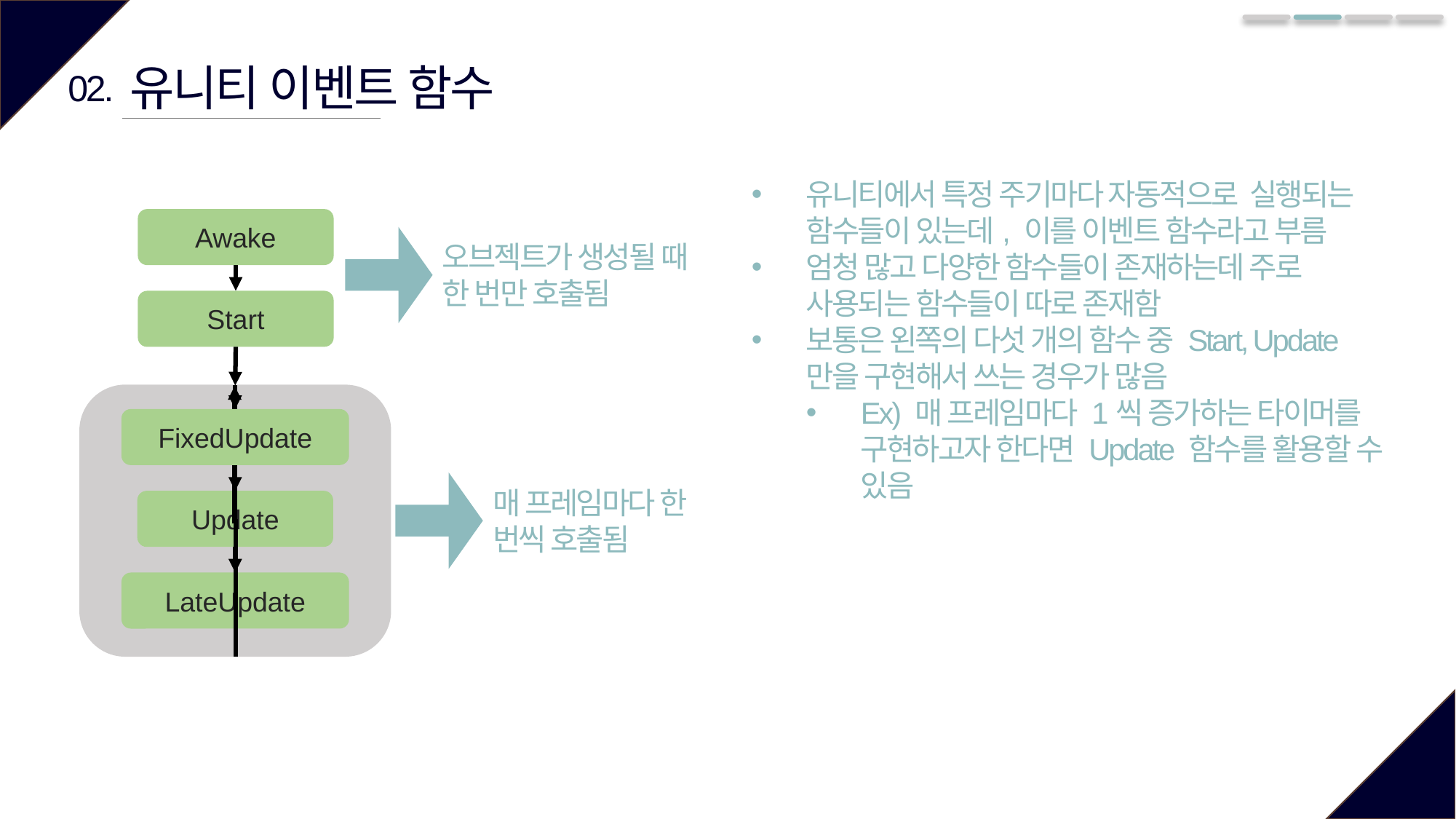

유니티 이벤트 함수
02.
유니티에서 특정 주기마다 자동적으로  실행되는 함수들이 있는데, 이를 이벤트 함수라고 부름
엄청 많고 다양한 함수들이 존재하는데 주로 사용되는 함수들이 따로 존재함
보통은 왼쪽의 다섯 개의 함수 중 Start, Update만을 구현해서 쓰는 경우가 많음
Ex) 매 프레임마다 1씩 증가하는 타이머를 구현하고자 한다면 Update 함수를 활용할 수 있음
Awake
Start

FixedUpdate
Update
LateUpdate

오브젝트가 생성될 때 한 번만 호출됨

매 프레임마다 한 번씩 호출됨